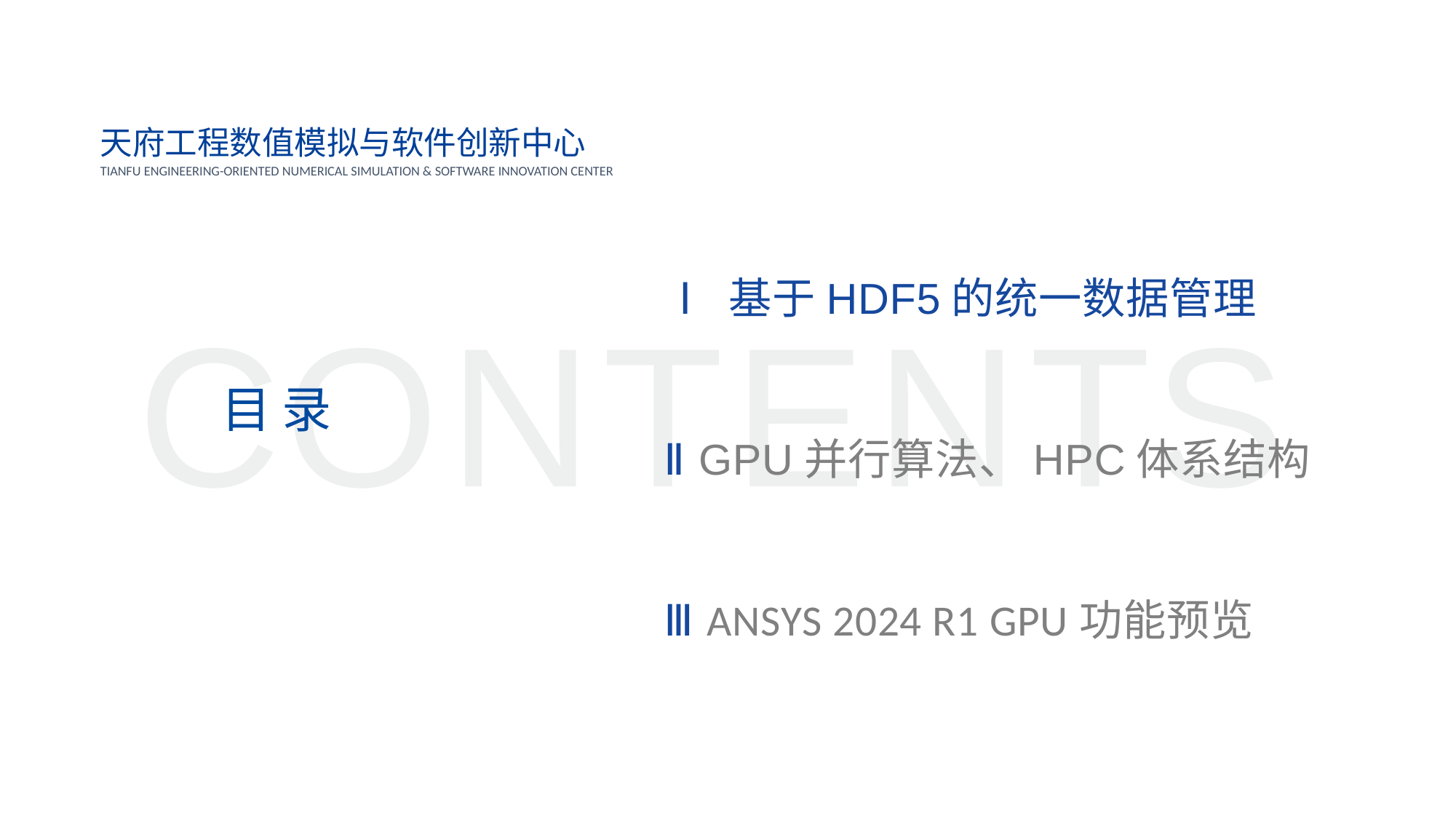

天府工程数值模拟与软件创新中心
TIANFU ENGINEERING-ORIENTED NUMERICAL SIMULATION & SOFTWARE INNOVATION CENTER
Ⅰ 基于HDF5的统一数据管理

Ⅱ GPU并行算法、HPC体系结构

Ⅲ ANSYS 2024 R1 GPU功能预览
CONTENTS
⽬ 录